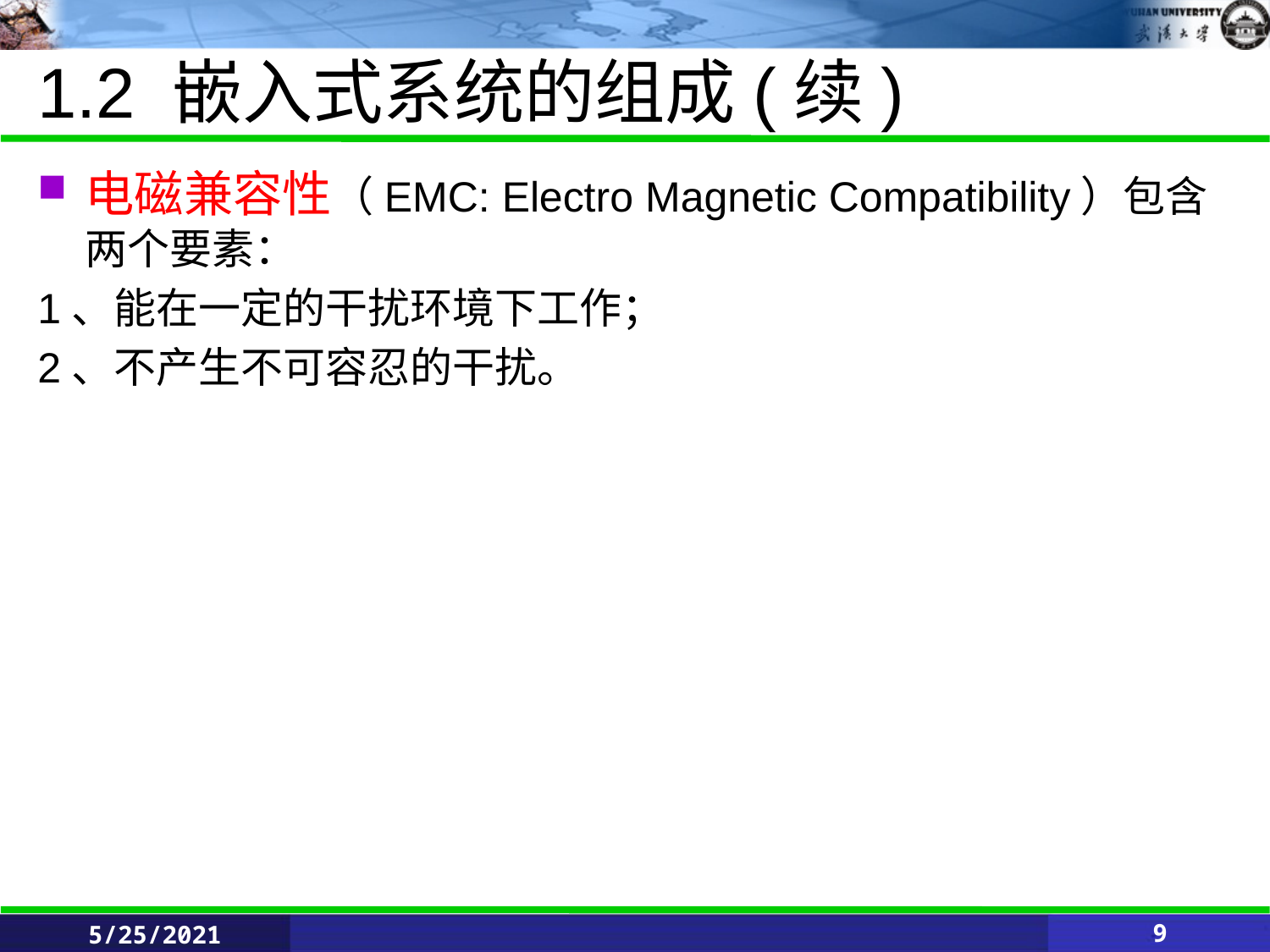

# 1.2 嵌入式系统的组成(续)
电磁兼容性（EMC: Electro Magnetic Compatibility）包含两个要素：
1、能在一定的干扰环境下工作；
2、不产生不可容忍的干扰。

5/25/2021

9